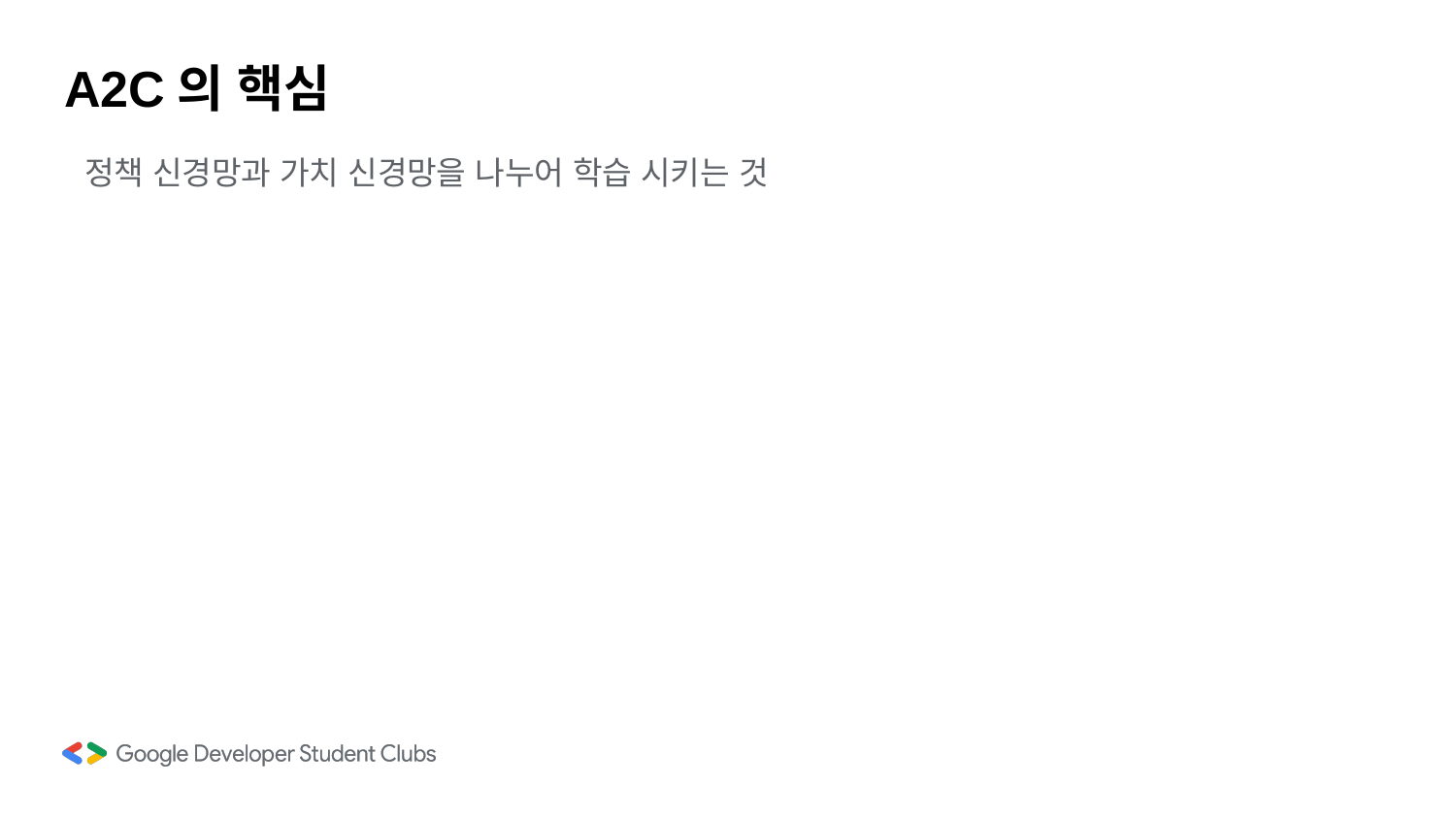

# A2C의 핵심
정책 신경망과 가치 신경망을 나누어 학습 시키는 것